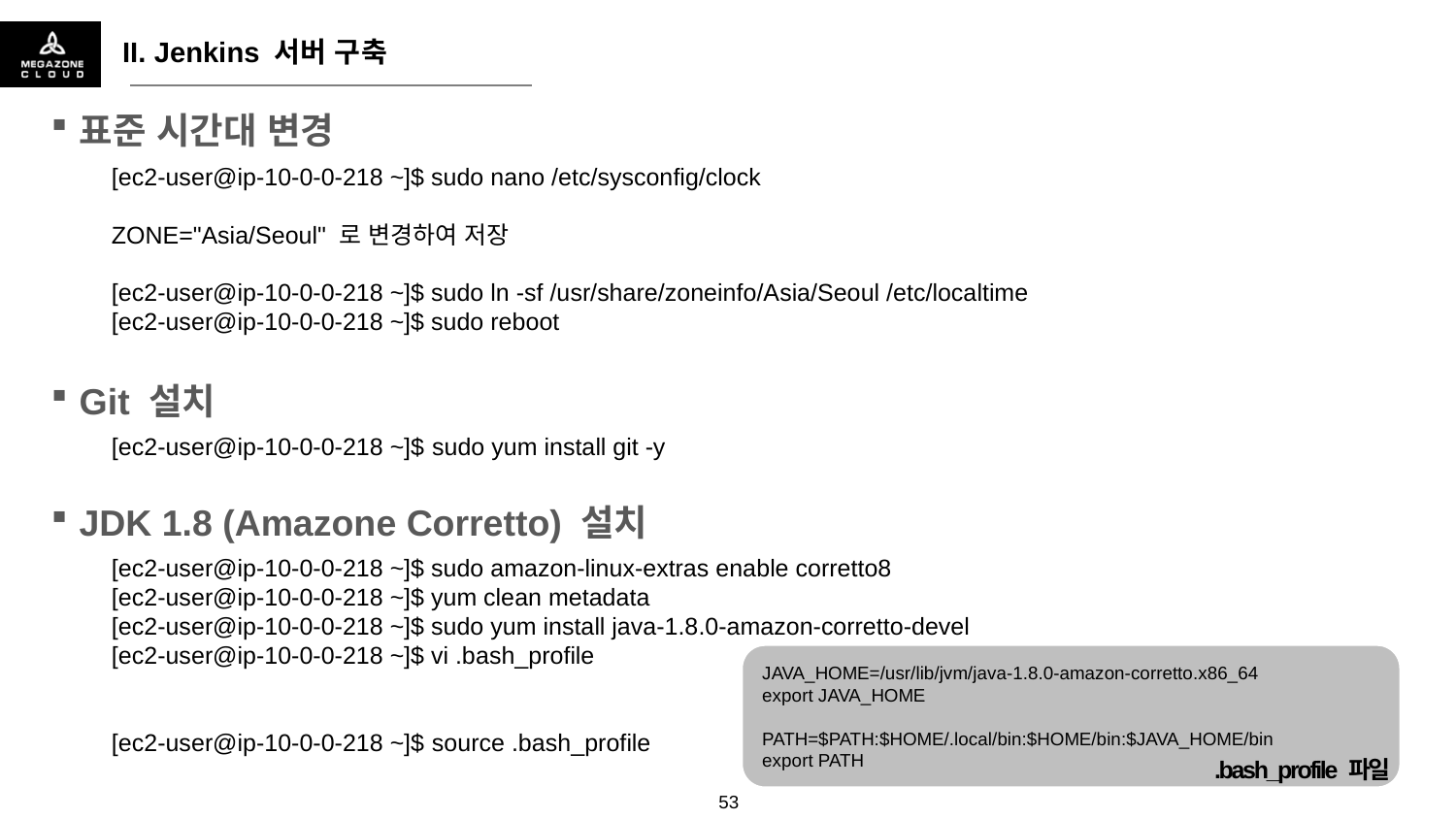

II. Jenkins 서버 구축
표준 시간대 변경
[ec2-user@ip-10-0-0-218 ~]$ sudo nano /etc/sysconfig/clock

ZONE="Asia/Seoul" 로 변경하여 저장

[ec2-user@ip-10-0-0-218 ~]$ sudo ln -sf /usr/share/zoneinfo/Asia/Seoul /etc/localtime
[ec2-user@ip-10-0-0-218 ~]$ sudo reboot
Git 설치
[ec2-user@ip-10-0-0-218 ~]$ sudo yum install git -y
JDK 1.8 (Amazone Corretto) 설치
[ec2-user@ip-10-0-0-218 ~]$ sudo amazon-linux-extras enable corretto8
[ec2-user@ip-10-0-0-218 ~]$ yum clean metadata
[ec2-user@ip-10-0-0-218 ~]$ sudo yum install java-1.8.0-amazon-corretto-devel
[ec2-user@ip-10-0-0-218 ~]$ vi .bash_profile

[ec2-user@ip-10-0-0-218 ~]$ source .bash_profile
JAVA_HOME=/usr/lib/jvm/java-1.8.0-amazon-corretto.x86_64
export JAVA_HOME

PATH=$PATH:$HOME/.local/bin:$HOME/bin:$JAVA_HOME/bin
export PATH
.bash_profile 파일
53